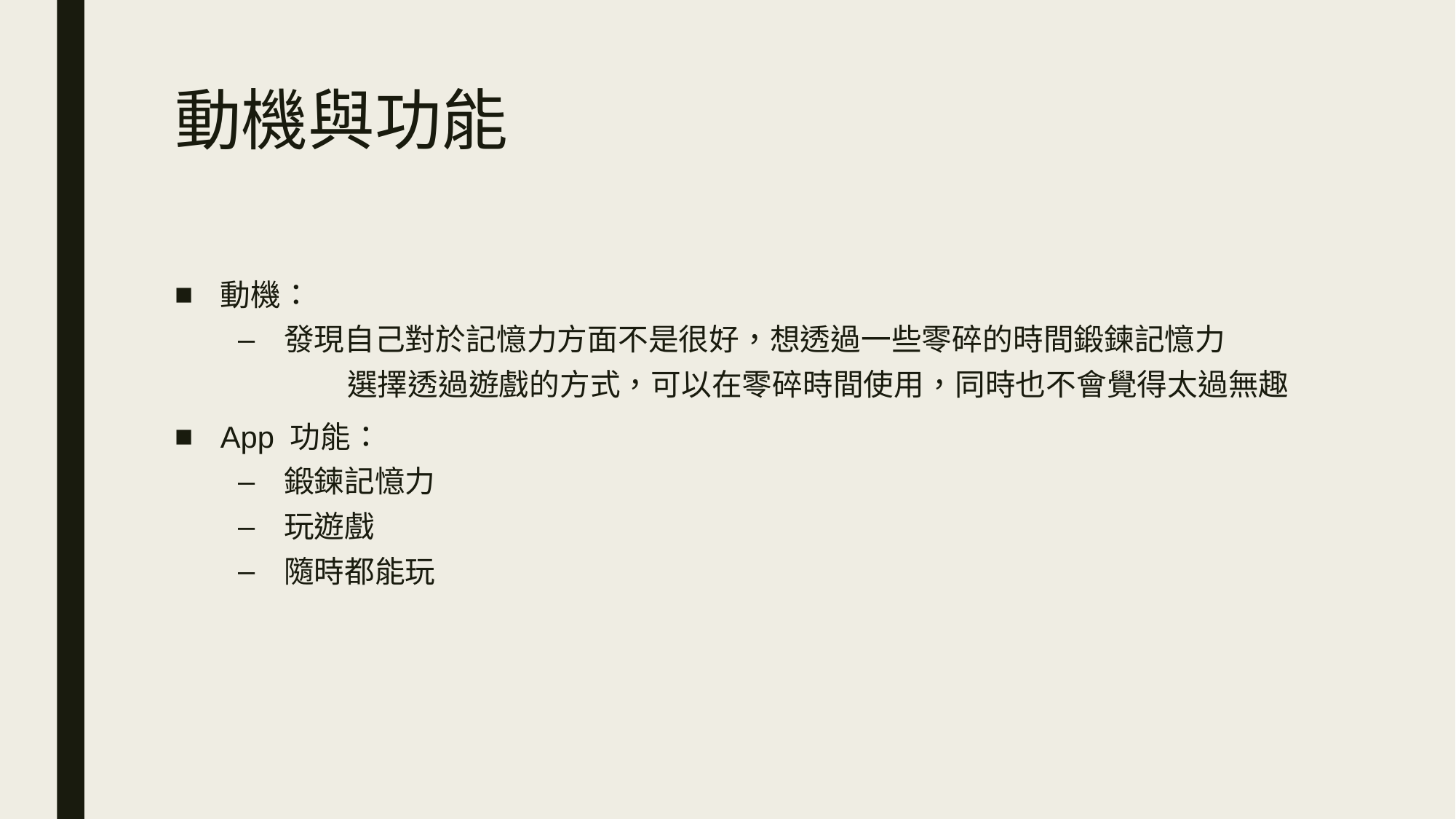

# 動機與功能
動機：
發現自己對於記憶力方面不是很好，想透過一些零碎的時間鍛鍊記憶力
	選擇透過遊戲的方式，可以在零碎時間使用，同時也不會覺得太過無趣
App 功能：
鍛鍊記憶力
玩遊戲
隨時都能玩